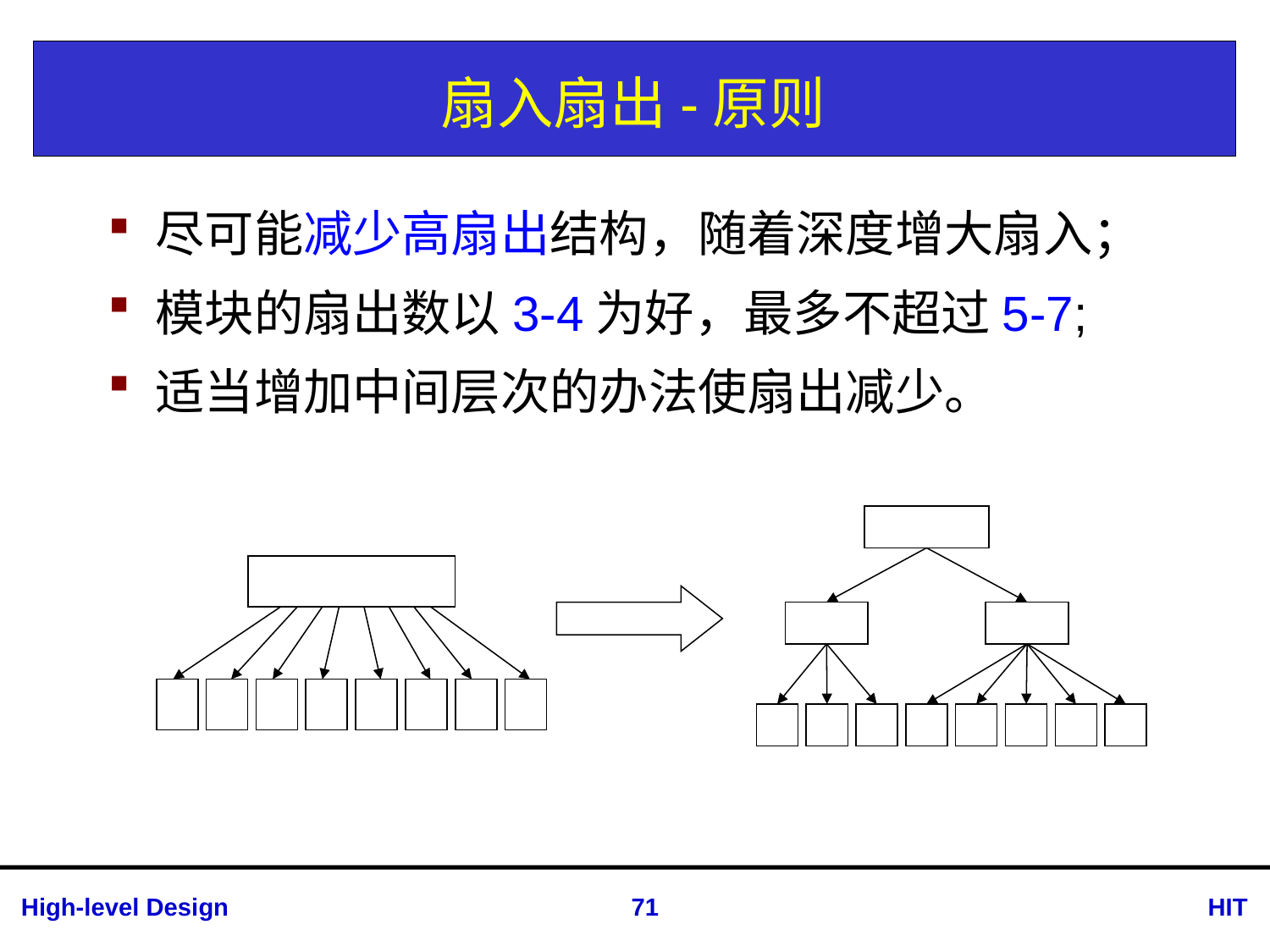

# 扇入扇出-原则
尽可能减少高扇出结构，随着深度增大扇入；
模块的扇出数以3-4为好，最多不超过5-7;
适当增加中间层次的办法使扇出减少。